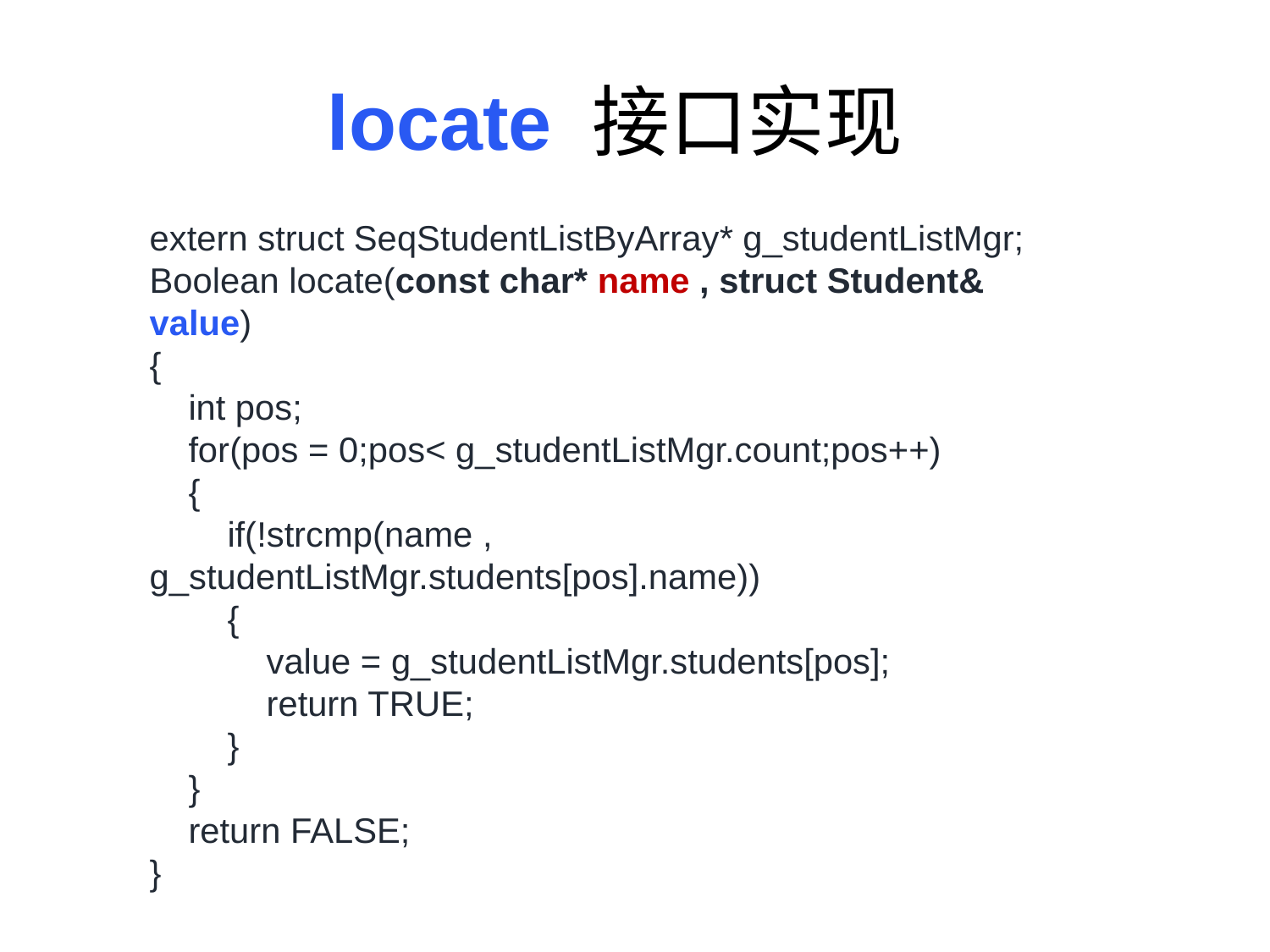

locate 接口实现
extern struct SeqStudentListByArray* g_studentListMgr;
Boolean locate(const char* name , struct Student& value)
{
    int pos;
    for(pos = 0;pos< g_studentListMgr.count;pos++)
    {
        if(!strcmp(name , g_studentListMgr.students[pos].name))
        {
            value = g_studentListMgr.students[pos];
            return TRUE;
        }
    }
    return FALSE;
}